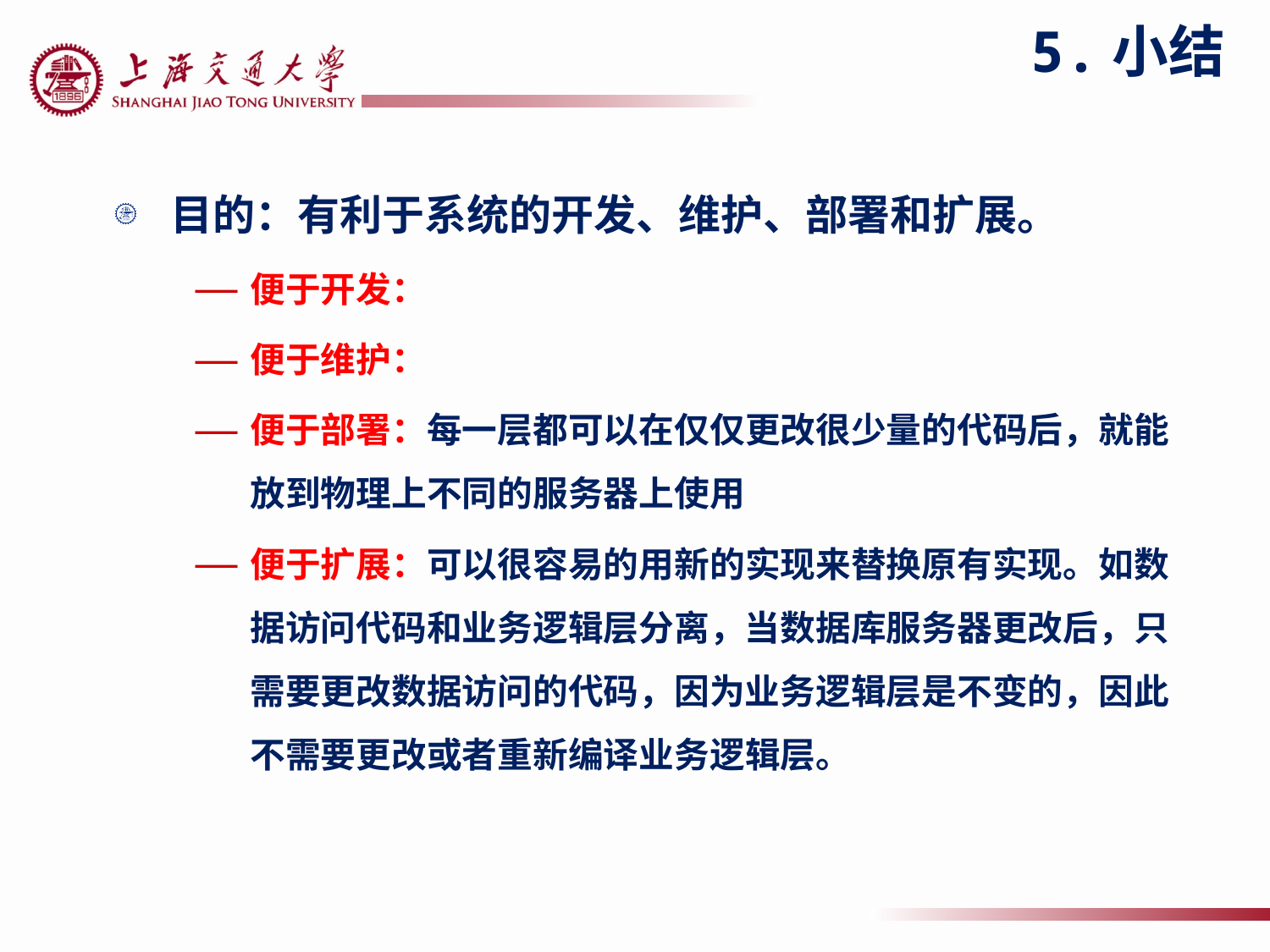

# 5.小结
目的：有利于系统的开发、维护、部署和扩展。
便于开发：
便于维护：
便于部署：每一层都可以在仅仅更改很少量的代码后，就能放到物理上不同的服务器上使用
便于扩展：可以很容易的用新的实现来替换原有实现。如数据访问代码和业务逻辑层分离，当数据库服务器更改后，只需要更改数据访问的代码，因为业务逻辑层是不变的，因此不需要更改或者重新编译业务逻辑层。